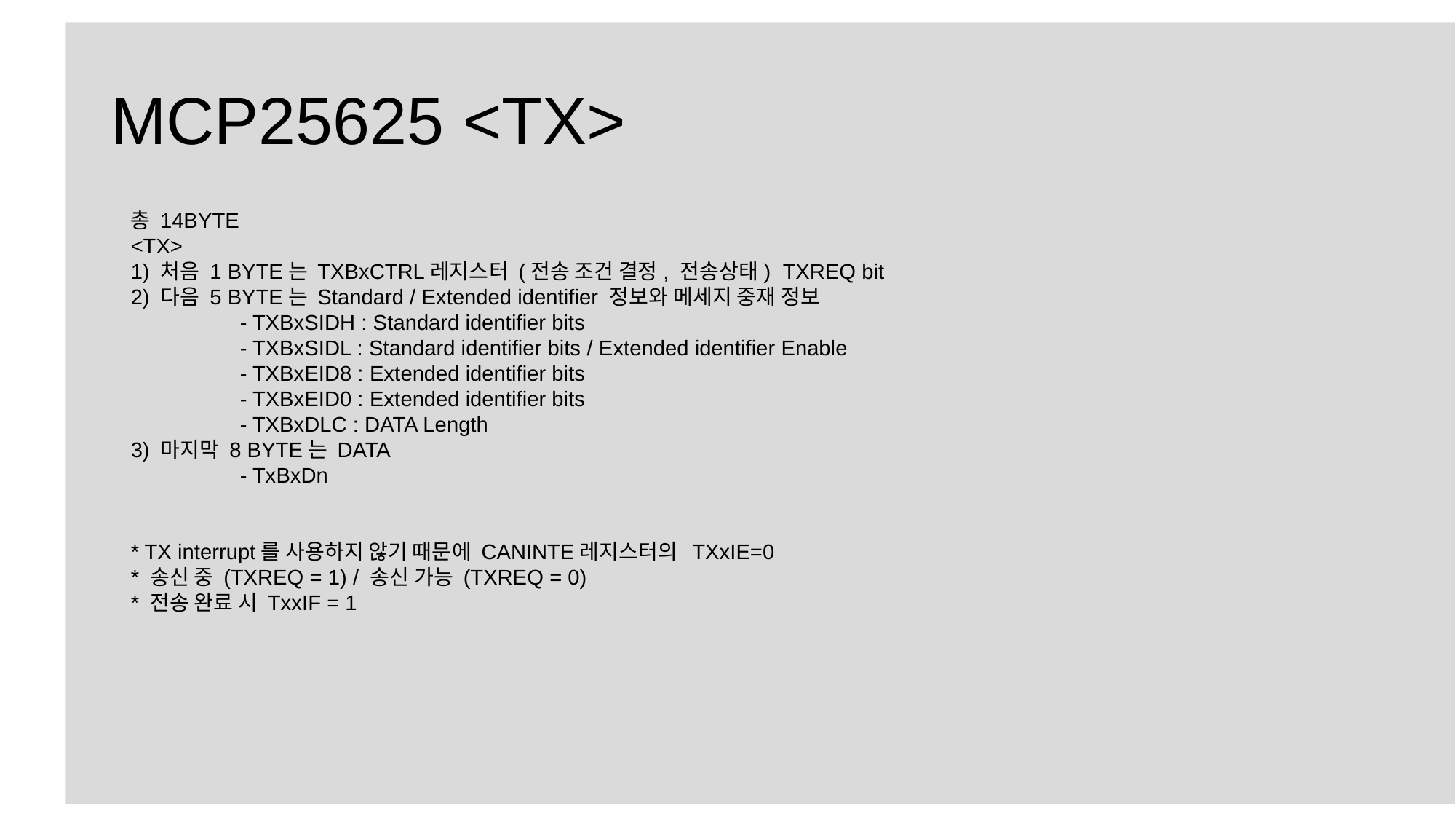

MCP25625 <TX>
총 14BYTE
<TX>
1) 처음 1 BYTE는 TXBxCTRL레지스터 (전송 조건 결정, 전송상태)  TXREQ bit
2) 다음 5 BYTE는 Standard / Extended identifier 정보와 메세지 중재 정보
	- TXBxSIDH : Standard identifier bits
	- TXBxSIDL : Standard identifier bits / Extended identifier Enable
	- TXBxEID8 : Extended identifier bits
	- TXBxEID0 : Extended identifier bits
	- TXBxDLC : DATA Length
3) 마지막 8 BYTE는 DATA
	- TxBxDn

* TX interrupt를 사용하지 않기 때문에 CANINTE레지스터의  TXxIE=0
* 송신 중 (TXREQ = 1) / 송신 가능 (TXREQ = 0)
* 전송 완료 시 TxxIF = 1